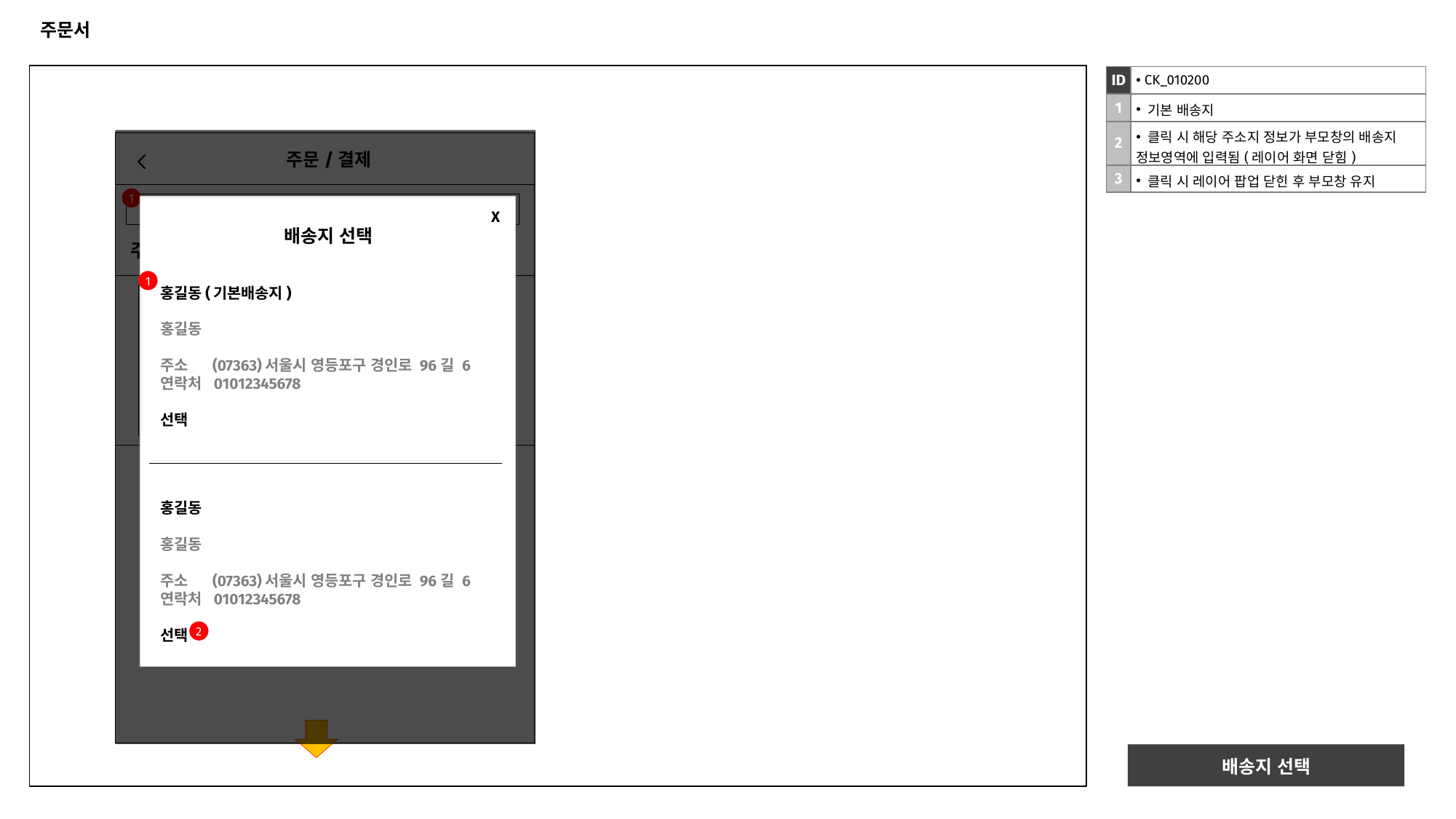

# 주문서

| ID | CK\_010200 |
| --- | --- |
| 1 | 기본 배송지 |
| 2 | 클릭 시 해당 주소지 정보가 부모창의 배송지 정보영역에 입력됨(레이어 화면 닫힘) |
| 3 | 클릭 시 레이어 팝업 닫힌 후 부모창 유지 |

 주문/결제

1
1. 주문고객 > 2. 배송지 정보 > 3. 결제하기 > 4. 구매완료

X
배송지 선택
-
주문상품
1

홍길동(기본배송지)

홍길동

주소     (07363)서울시 영등포구 경인로 96길 6
연락처  01012345678

선택
Product
Img
X
척테일러 올스타 슬립

화이트 / 260
수량 : 1
69,000원
55,200원

주문예정금액
상품 금액                                 69,000원 55,200원

배송비                                                             0원

상품 할인 금액                                                 0원

주문 할인 금액                                                 0원

총 결제 예정 금액                                    55,200원
홍길동

홍길동

주소     (07363)서울시 영등포구 경인로 96길 6
연락처  01012345678

선택
2

배송지 선택